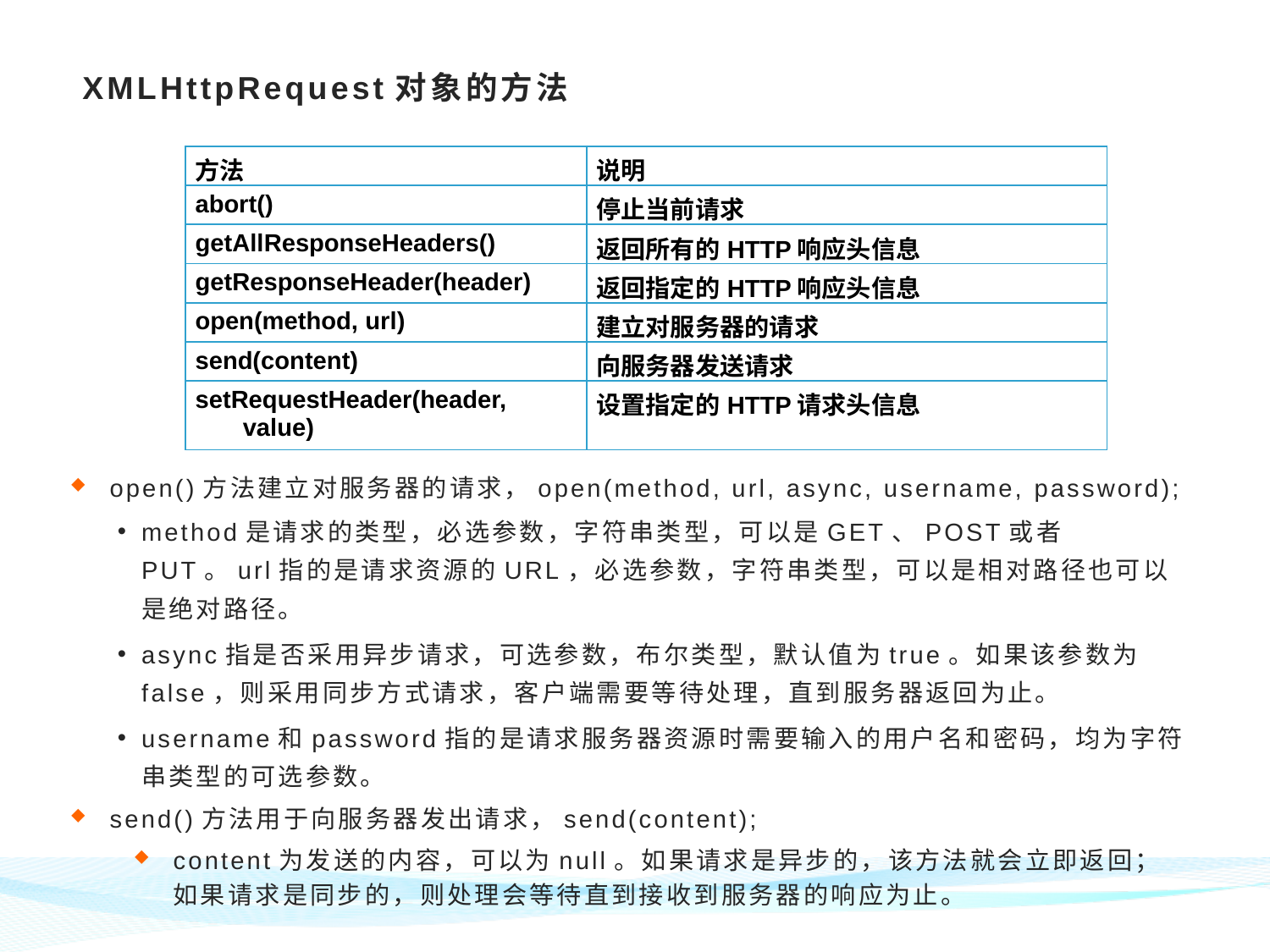

# XMLHttpRequest对象的方法
| 方法 | 说明 |
| --- | --- |
| abort() | 停止当前请求 |
| getAllResponseHeaders() | 返回所有的HTTP响应头信息 |
| getResponseHeader(header) | 返回指定的HTTP响应头信息 |
| open(method, url) | 建立对服务器的请求 |
| send(content) | 向服务器发送请求 |
| setRequestHeader(header, value) | 设置指定的HTTP请求头信息 |
open()方法建立对服务器的请求，open(method, url, async, username, password);
method是请求的类型，必选参数，字符串类型，可以是GET、POST或者PUT。url指的是请求资源的URL，必选参数，字符串类型，可以是相对路径也可以是绝对路径。
async指是否采用异步请求，可选参数，布尔类型，默认值为true。如果该参数为false，则采用同步方式请求，客户端需要等待处理，直到服务器返回为止。
username和password指的是请求服务器资源时需要输入的用户名和密码，均为字符串类型的可选参数。
send()方法用于向服务器发出请求，send(content);
content为发送的内容，可以为null。如果请求是异步的，该方法就会立即返回；如果请求是同步的，则处理会等待直到接收到服务器的响应为止。
223